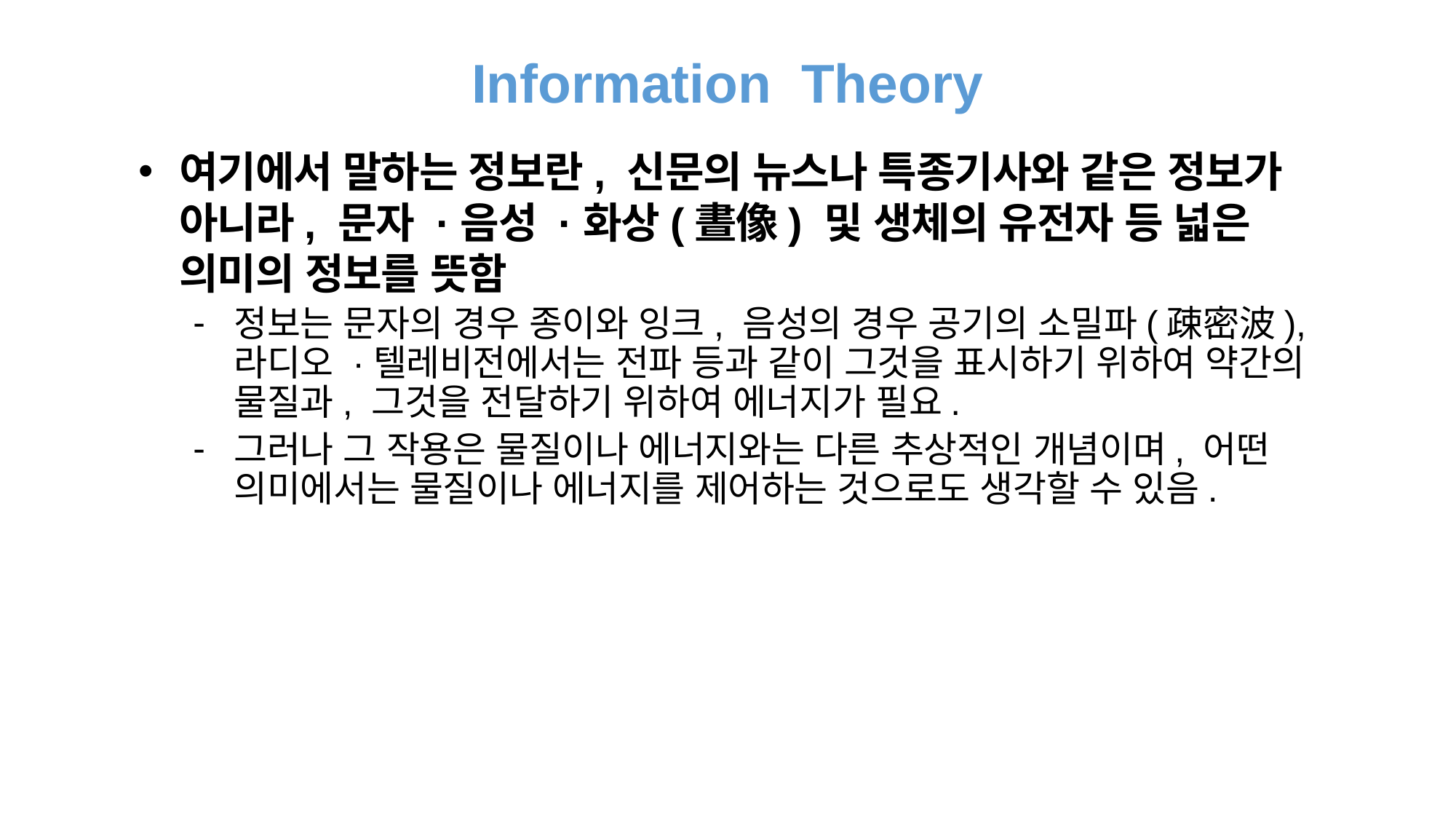

# Information  Theory
여기에서 말하는 정보란, 신문의 뉴스나 특종기사와 같은 정보가 아니라, 문자 ·음성 ·화상(晝像) 및 생체의 유전자 등 넓은 의미의 정보를 뜻함
정보는 문자의 경우 종이와 잉크, 음성의 경우 공기의 소밀파(疎密波), 라디오 ·텔레비전에서는 전파 등과 같이 그것을 표시하기 위하여 약간의 물질과, 그것을 전달하기 위하여 에너지가 필요.
그러나 그 작용은 물질이나 에너지와는 다른 추상적인 개념이며, 어떤 의미에서는 물질이나 에너지를 제어하는 것으로도 생각할 수 있음.